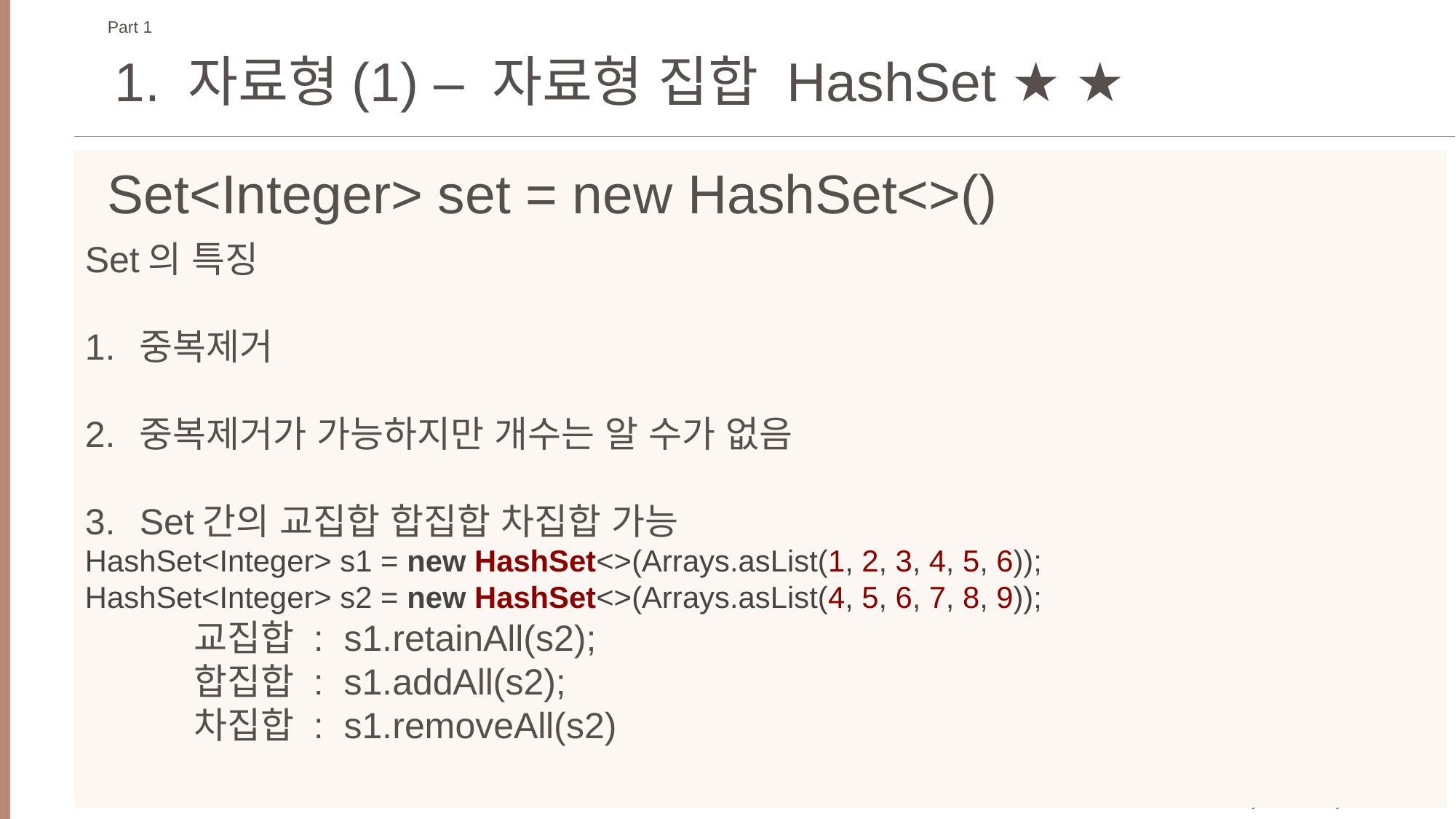

Part 1
1. 자료형(1) – 자료형 집합 HashSet ★ ★

Set<Integer> set = new HashSet<>()
Set의 특징

중복제거

중복제거가 가능하지만 개수는 알 수가 없음

Set간의 교집합 합집합 차집합 가능
HashSet<Integer> s1 = new HashSet<>(Arrays.asList(1, 2, 3, 4, 5, 6));
HashSet<Integer> s2 = new HashSet<>(Arrays.asList(4, 5, 6, 7, 8, 9));
	교집합 :  s1.retainAll(s2);
	합집합 :  s1.addAll(s2);
	차집합 :  s1.removeAll(s2)